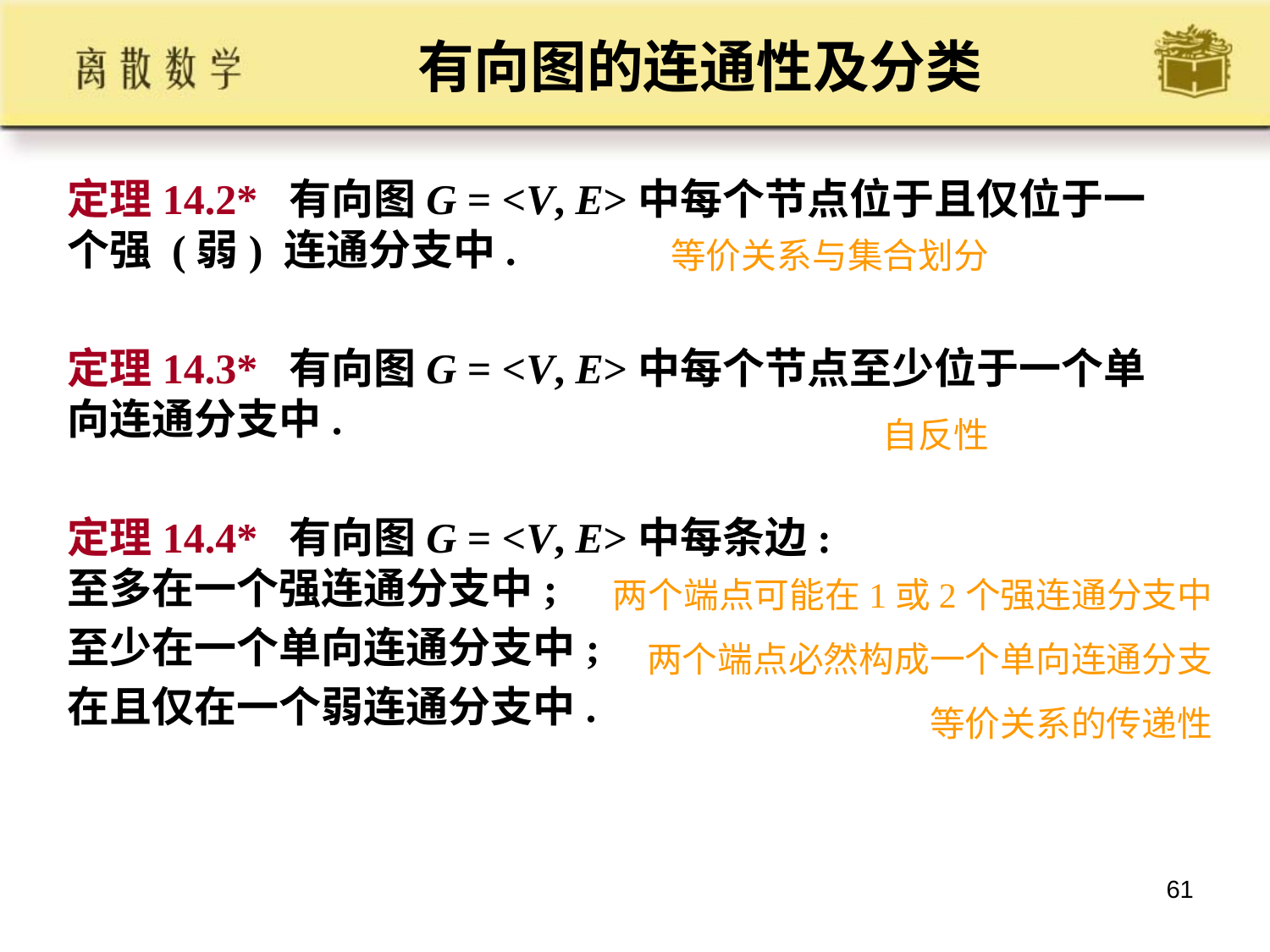

# 有向图的连通性及分类
定理14.2*  有向图G = <V, E>中每个节点位于且仅位于一个强 (弱) 连通分支中.

定理14.3*  有向图G = <V, E>中每个节点至少位于一个单向连通分支中.

定理14.4*  有向图G = <V, E>中每条边:
至多在一个强连通分支中;
至少在一个单向连通分支中;
在且仅在一个弱连通分支中.
等价关系与集合划分
自反性
两个端点可能在1或2个强连通分支中
两个端点必然构成一个单向连通分支
等价关系的传递性
61